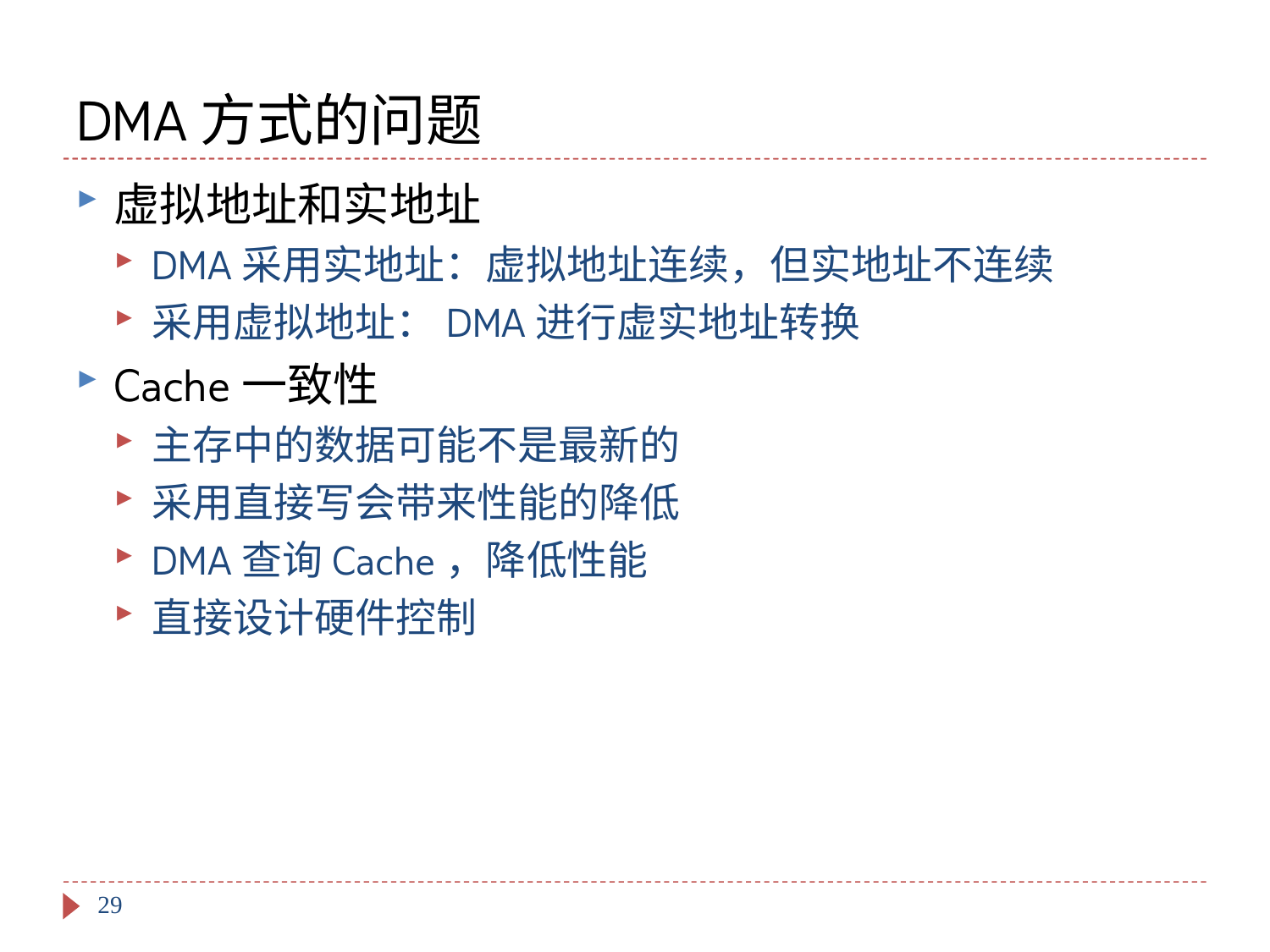

# DMA方式的问题
虚拟地址和实地址
DMA采用实地址：虚拟地址连续，但实地址不连续
采用虚拟地址：DMA进行虚实地址转换
Cache一致性
主存中的数据可能不是最新的
采用直接写会带来性能的降低
DMA查询Cache，降低性能
直接设计硬件控制

29